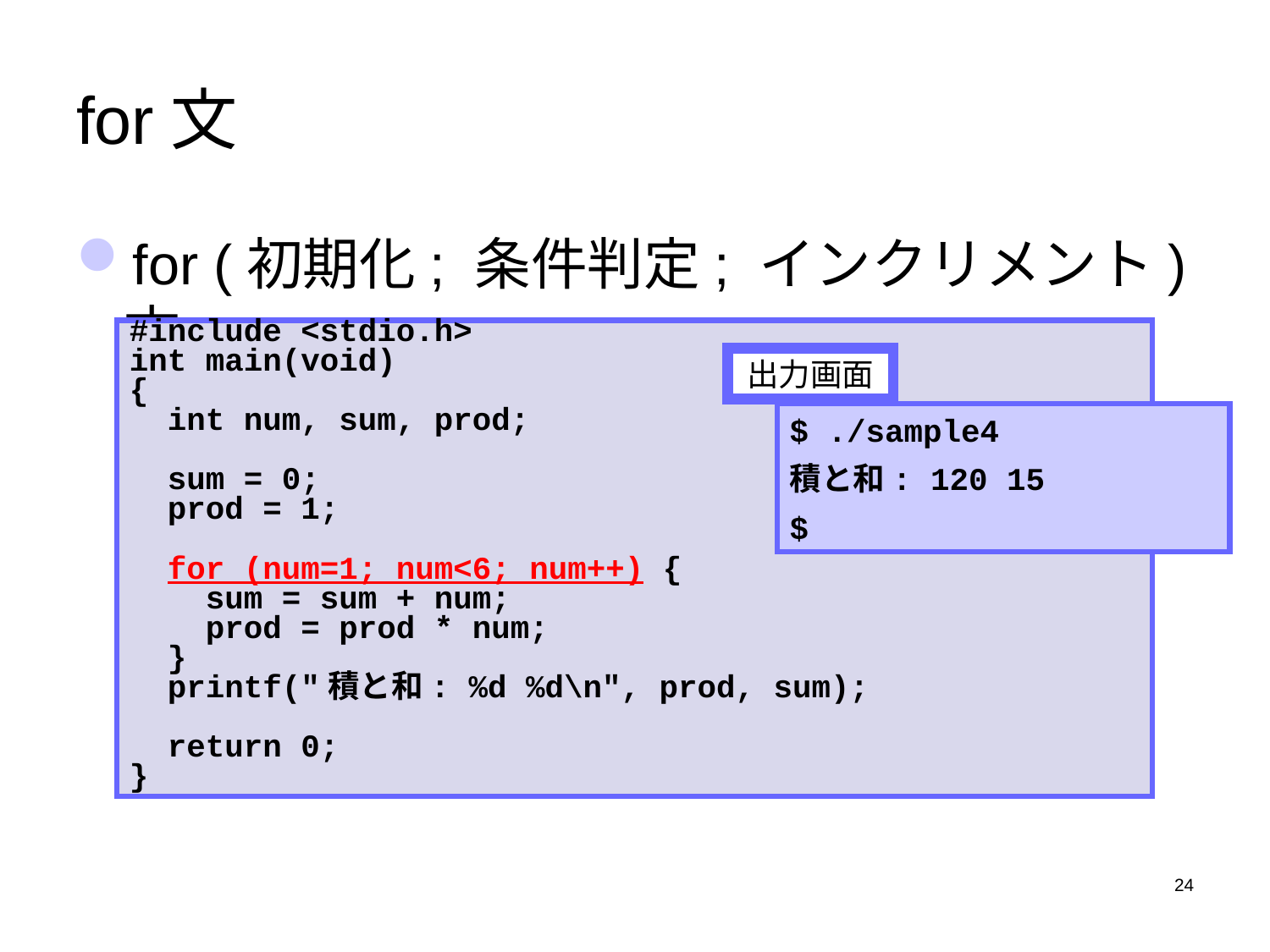

# for文
for (初期化; 条件判定; インクリメント) 文;
#include <stdio.h>
int main(void)
{
  int num, sum, prod;

  sum = 0;
  prod = 1;

  for (num=1; num<6; num++) {
    sum = sum + num;
    prod = prod * num;
  }
  printf("積と和: %d %d\n", prod, sum);

  return 0;
}
出力画面
$ ./sample4
積と和: 120 15
$
24